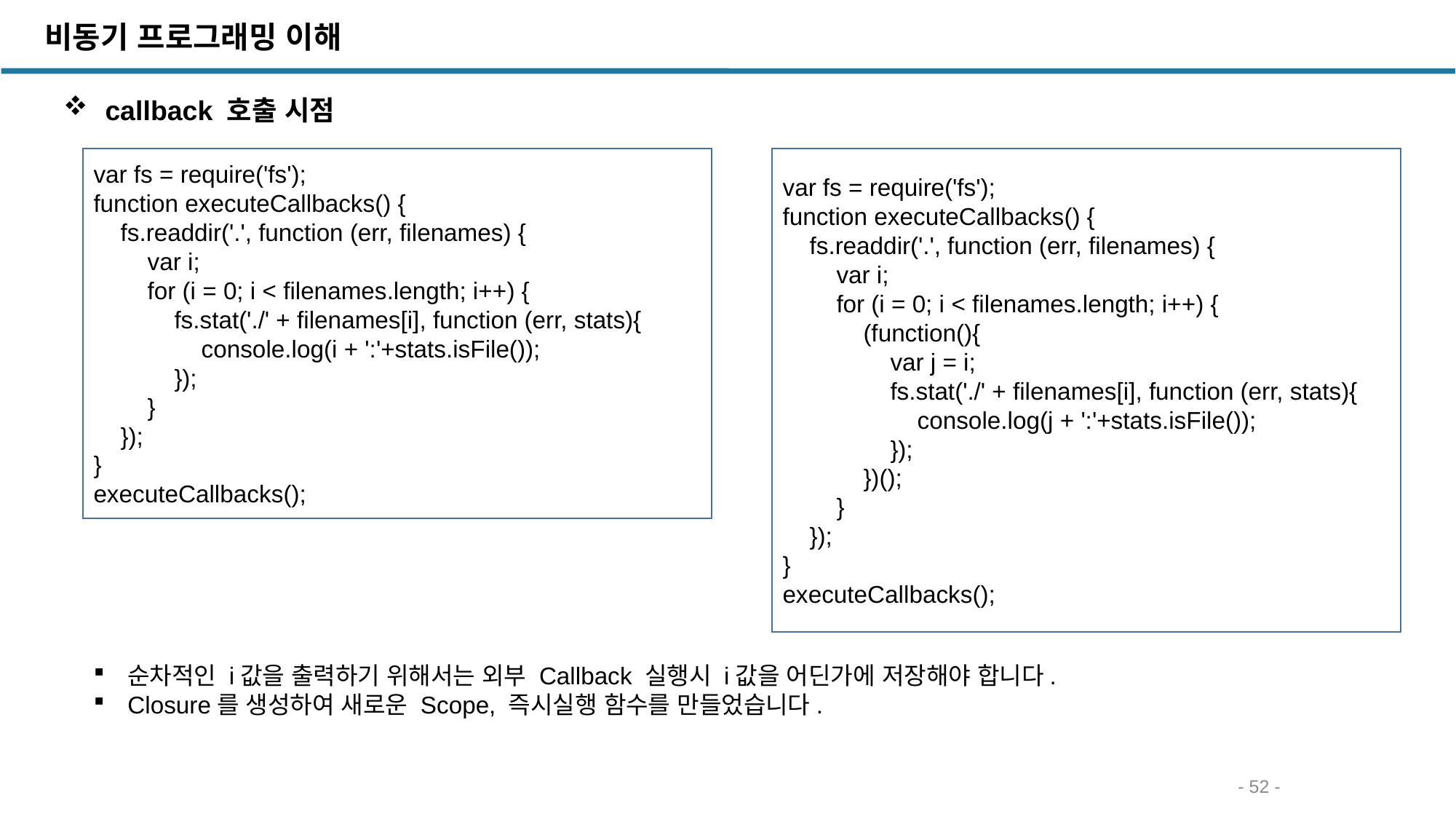

비동기 프로그래밍 이해
 callback 호출 시점
var fs = require('fs');
function executeCallbacks() {
    fs.readdir('.', function (err, filenames) {
        var i;
        for (i = 0; i < filenames.length; i++) {
            fs.stat('./' + filenames[i], function (err, stats){
                console.log(i + ':'+stats.isFile());
            });
        }
    });
}
executeCallbacks();
var fs = require('fs');
function executeCallbacks() {
    fs.readdir('.', function (err, filenames) {
        var i;
        for (i = 0; i < filenames.length; i++) {
            (function(){
                var j = i;
                fs.stat('./' + filenames[i], function (err, stats){
                    console.log(j + ':'+stats.isFile());
                });
            })();
        }
    });
}
executeCallbacks();
순차적인 i값을 출력하기 위해서는 외부 Callback 실행시 i값을 어딘가에 저장해야 합니다.
Closure를 생성하여 새로운 Scope, 즉시실행 함수를 만들었습니다.
- 52 -